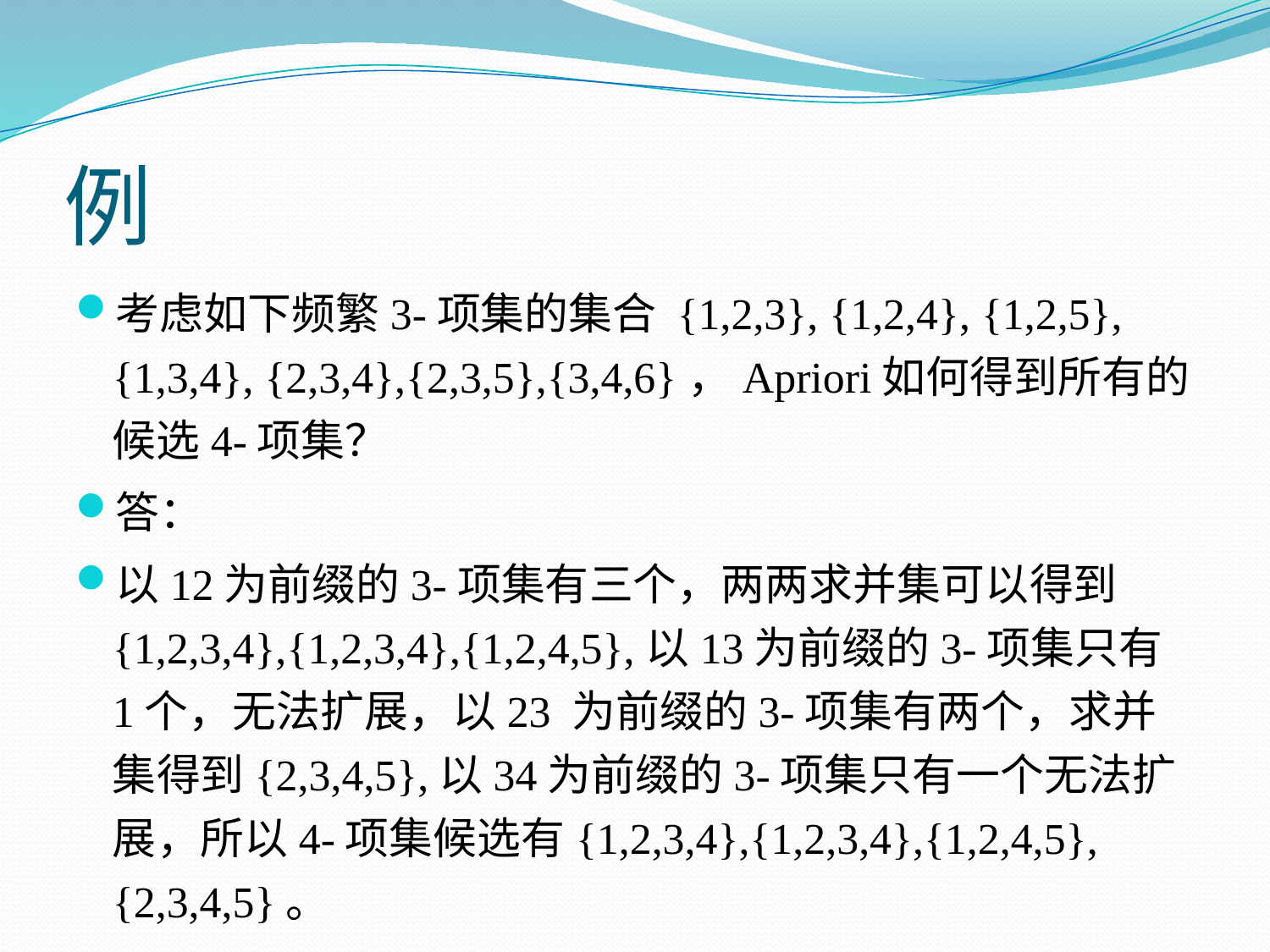

# 例
考虑如下频繁3-项集的集合 {1,2,3}, {1,2,4}, {1,2,5}, {1,3,4}, {2,3,4},{2,3,5},{3,4,6}，Apriori如何得到所有的候选4-项集？
答：
以12为前缀的3-项集有三个，两两求并集可以得到{1,2,3,4},{1,2,3,4},{1,2,4,5},以13为前缀的3-项集只有1个，无法扩展，以23 为前缀的3-项集有两个，求并集得到{2,3,4,5},以34为前缀的3-项集只有一个无法扩展，所以4-项集候选有{1,2,3,4},{1,2,3,4},{1,2,4,5}, {2,3,4,5}。